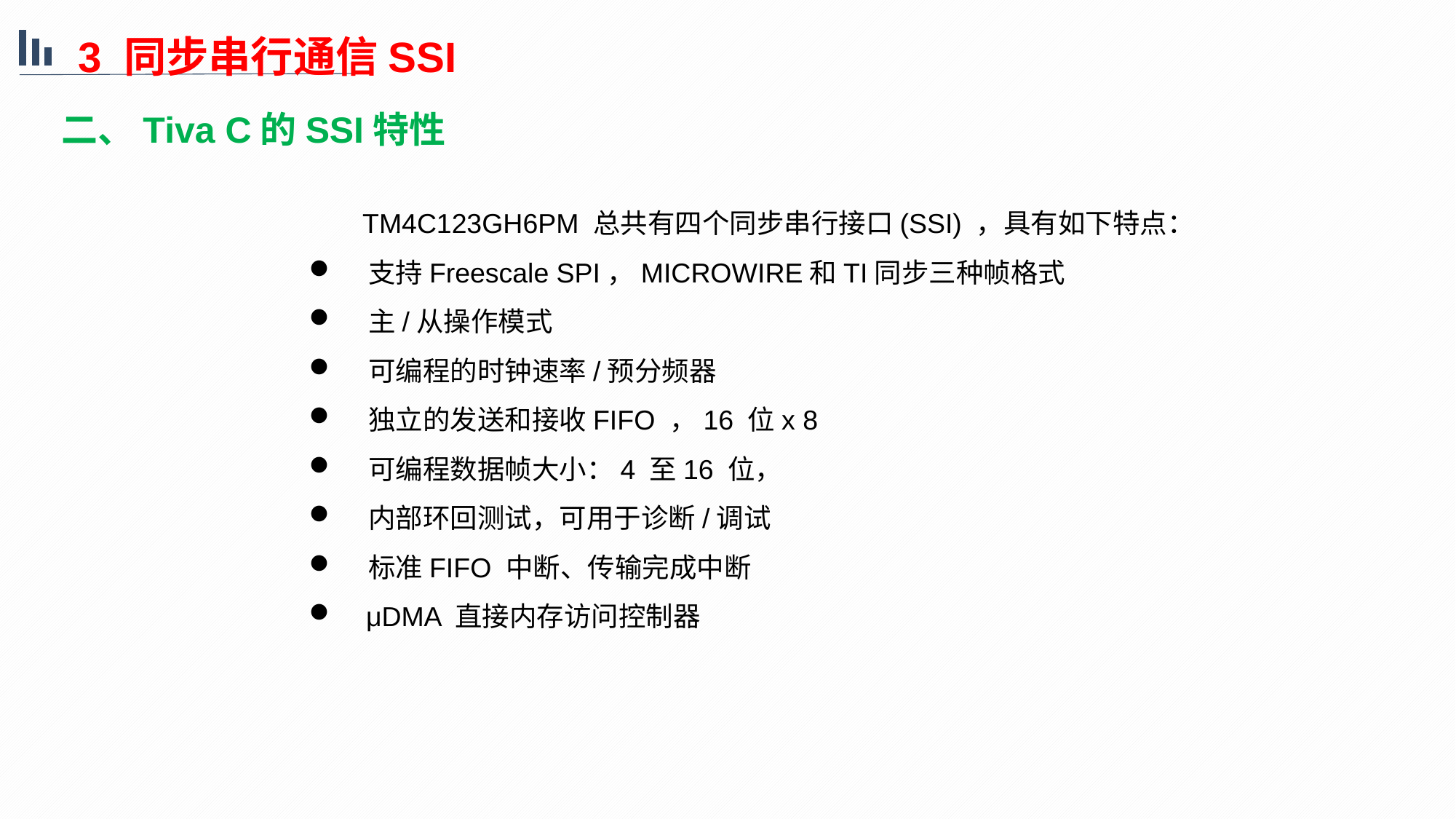

3 同步串行通信SSI

二、Tiva C的SSI特性
       TM4C123GH6PM 总共有四个同步串行接口(SSI) ，具有如下特点：
   支持Freescale SPI，MICROWIRE和TI同步三种帧格式
   主/从操作模式
   可编程的时钟速率/预分频器
   独立的发送和接收FIFO ，16 位x 8
   可编程数据帧大小：4 至16 位，
   内部环回测试，可用于诊断/调试
   标准FIFO 中断、传输完成中断
   μDMA 直接内存访问控制器